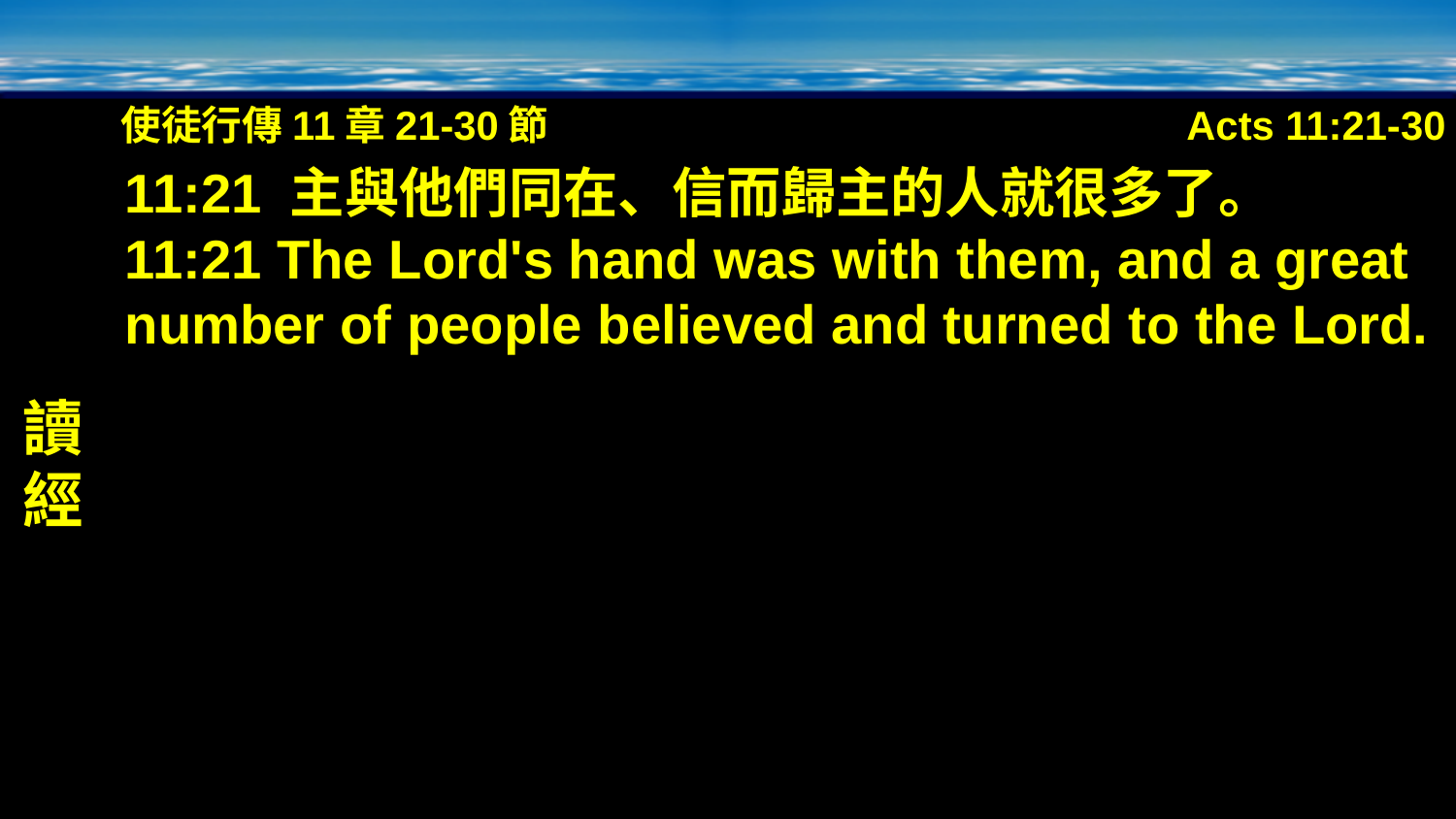

使徒行傳11章21-30節
Acts 11:21-30
讀經
11:21 主與他們同在、信而歸主的人就很多了。
11:21 The Lord's hand was with them, and a great number of people believed and turned to the Lord.